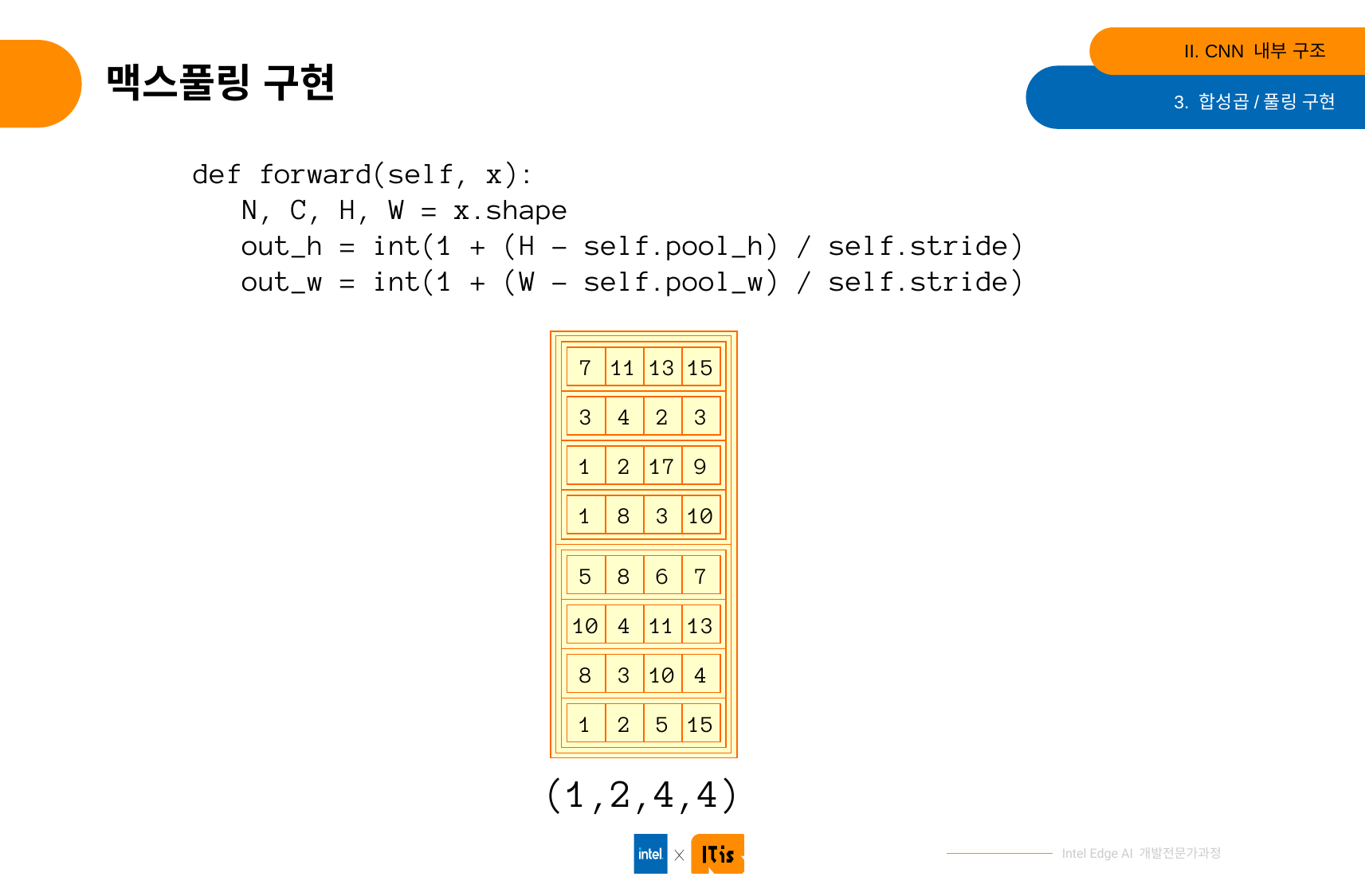

II. CNN 내부 구조
# 맥스풀링 구현
3. 합성곱/풀링 구현
     def forward(self, x):
        N, C, H, W = x.shape
        out_h = int(1 + (H - self.pool_h) / self.stride)
        out_w = int(1 + (W - self.pool_w) / self.stride)

7
11
13
15

3
4
2
3

1
2
17
9

1
8
3
10

5
8
6
7

10
4
11
13

8
3
10
4

1
2
5
15
(1,2,4,4)